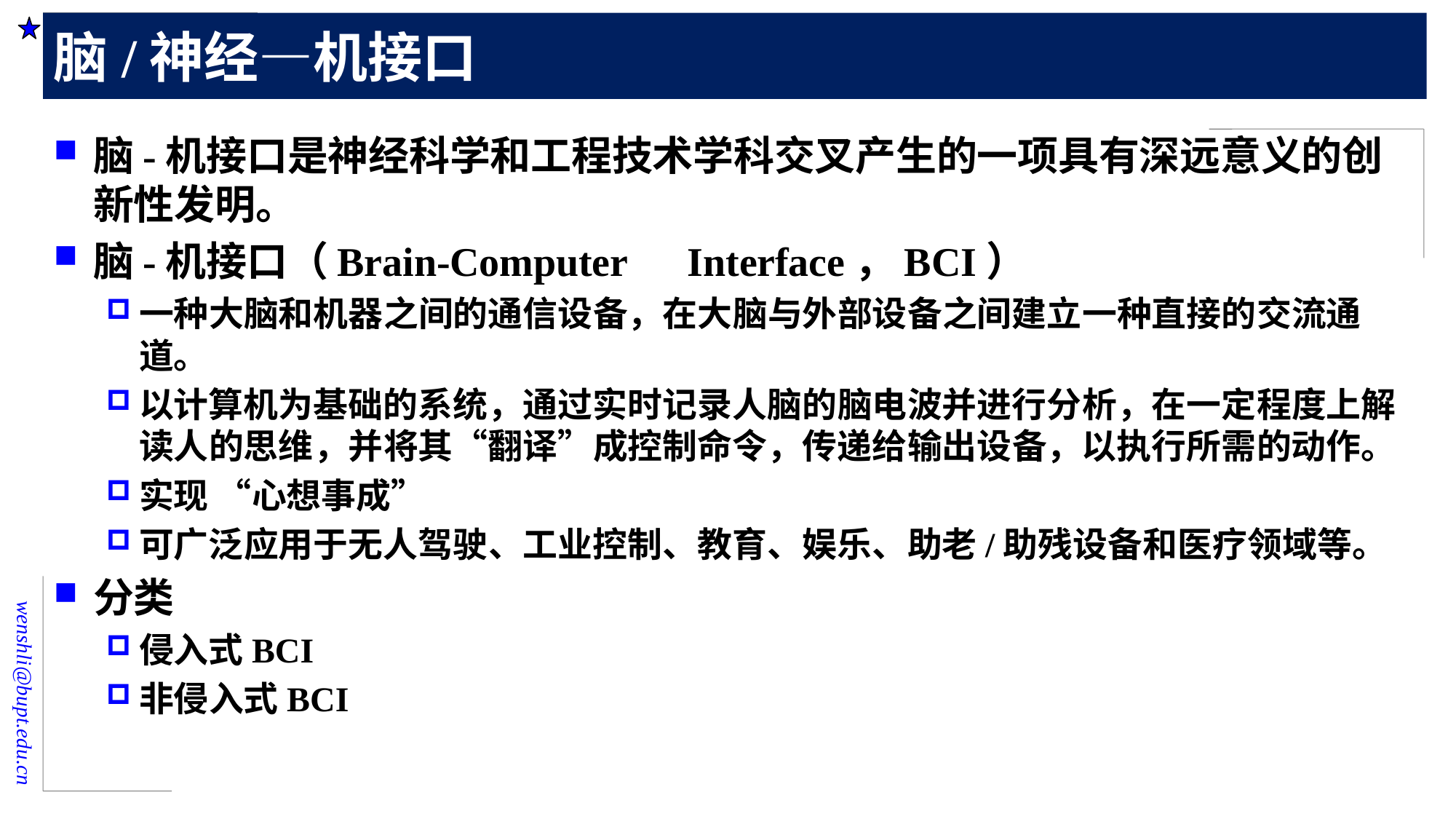

# 脑/神经—机接口
脑-机接口是神经科学和工程技术学科交叉产生的一项具有深远意义的创新性发明。
脑-机接口（Brain-Computer　Interface，BCI）
一种大脑和机器之间的通信设备，在大脑与外部设备之间建立一种直接的交流通道。
以计算机为基础的系统，通过实时记录人脑的脑电波并进行分析，在一定程度上解读人的思维，并将其“翻译”成控制命令，传递给输出设备，以执行所需的动作。
实现 “心想事成”
可广泛应用于无人驾驶、工业控制、教育、娱乐、助老/助残设备和医疗领域等。
分类
侵入式BCI
非侵入式BCI

78